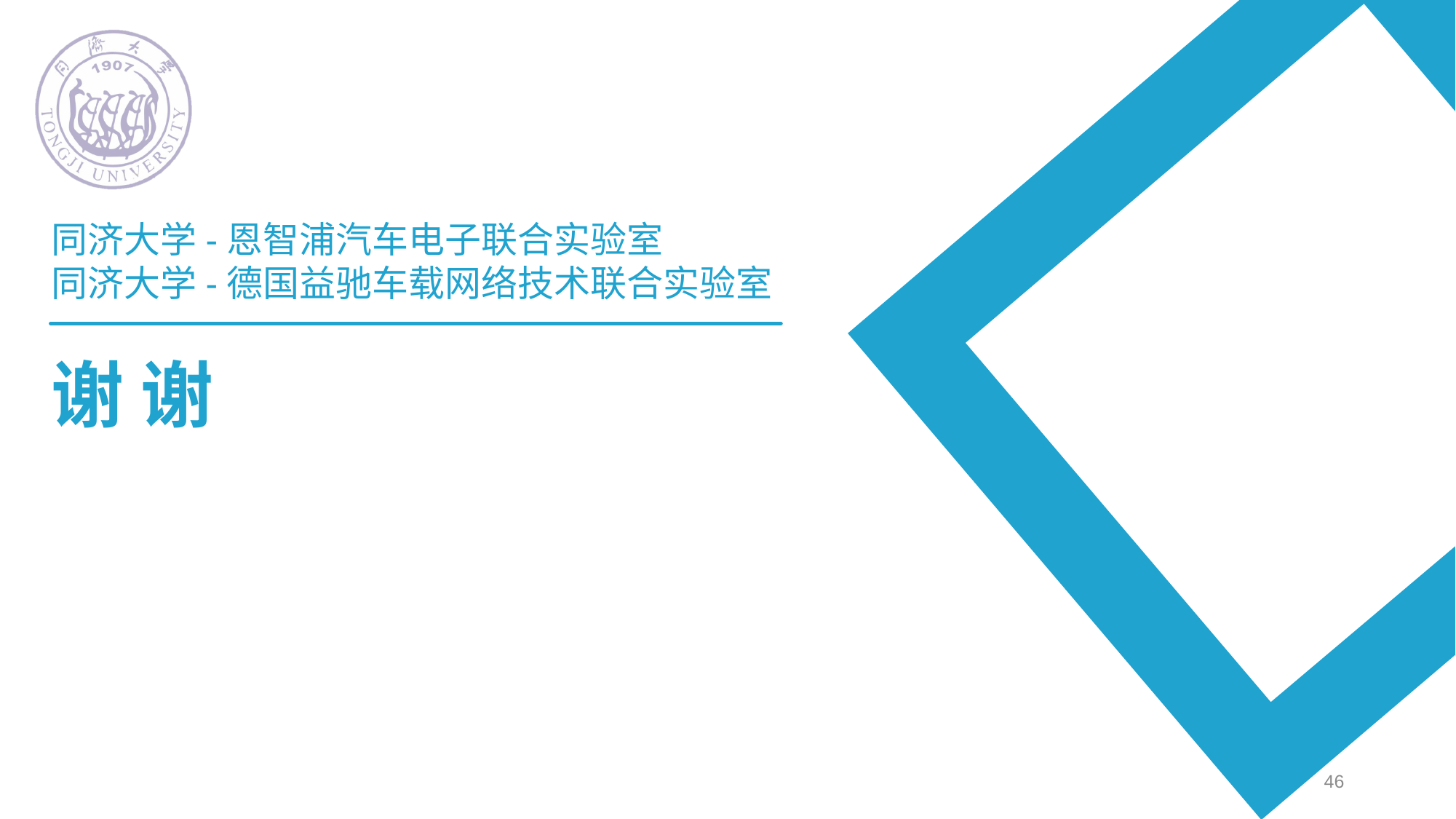

同济大学-恩智浦汽车电子联合实验室
同济大学-德国益驰车载网络技术联合实验室
谢 谢
46